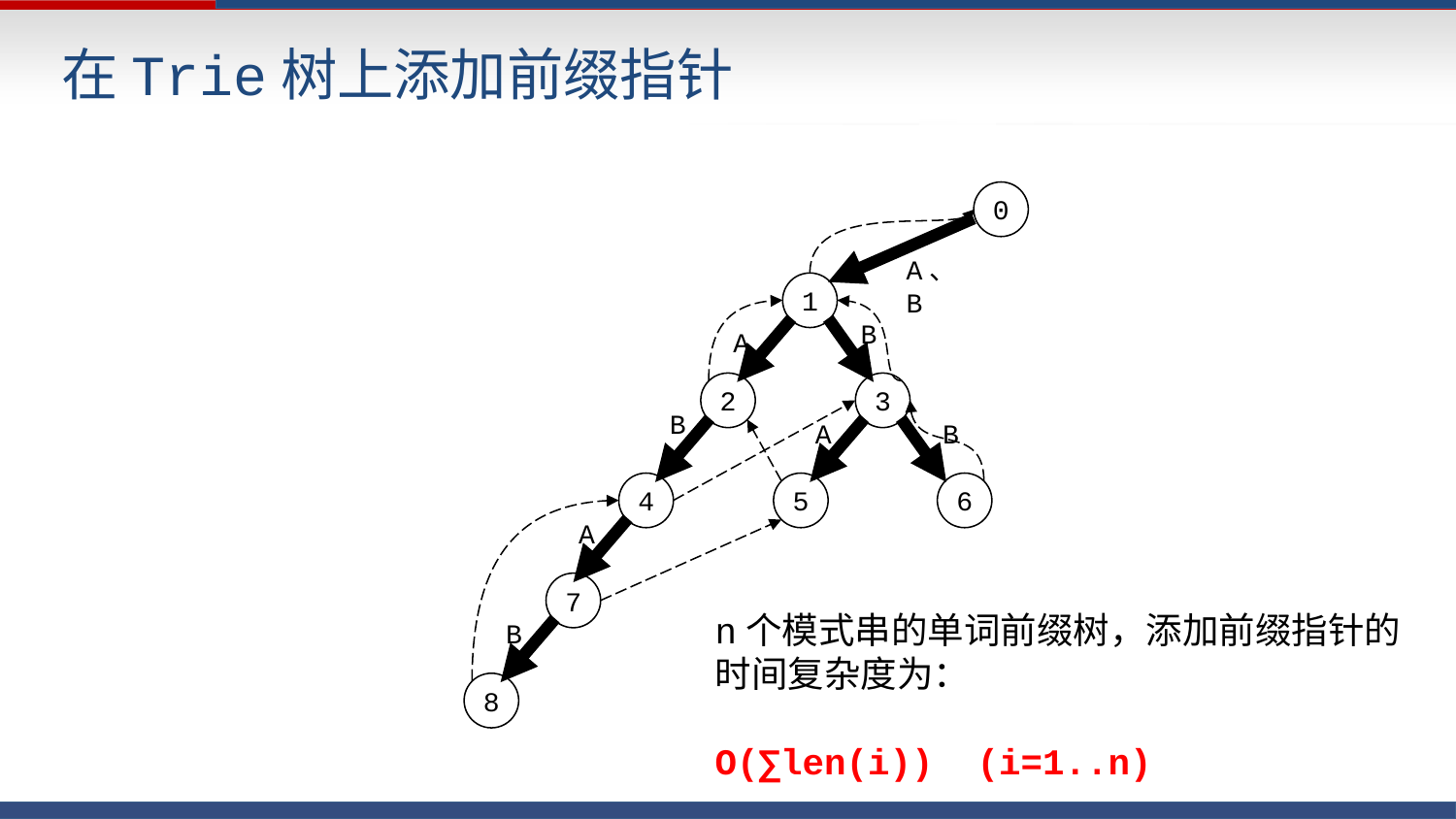

在Trie树上添加前缀指针
0

A、B
1
B
A

2
3
B
A
B

4
5
6
A

7
B

8
n个模式串的单词前缀树，添加前缀指针的时间复杂度为：

O(∑len(i))  (i=1..n)